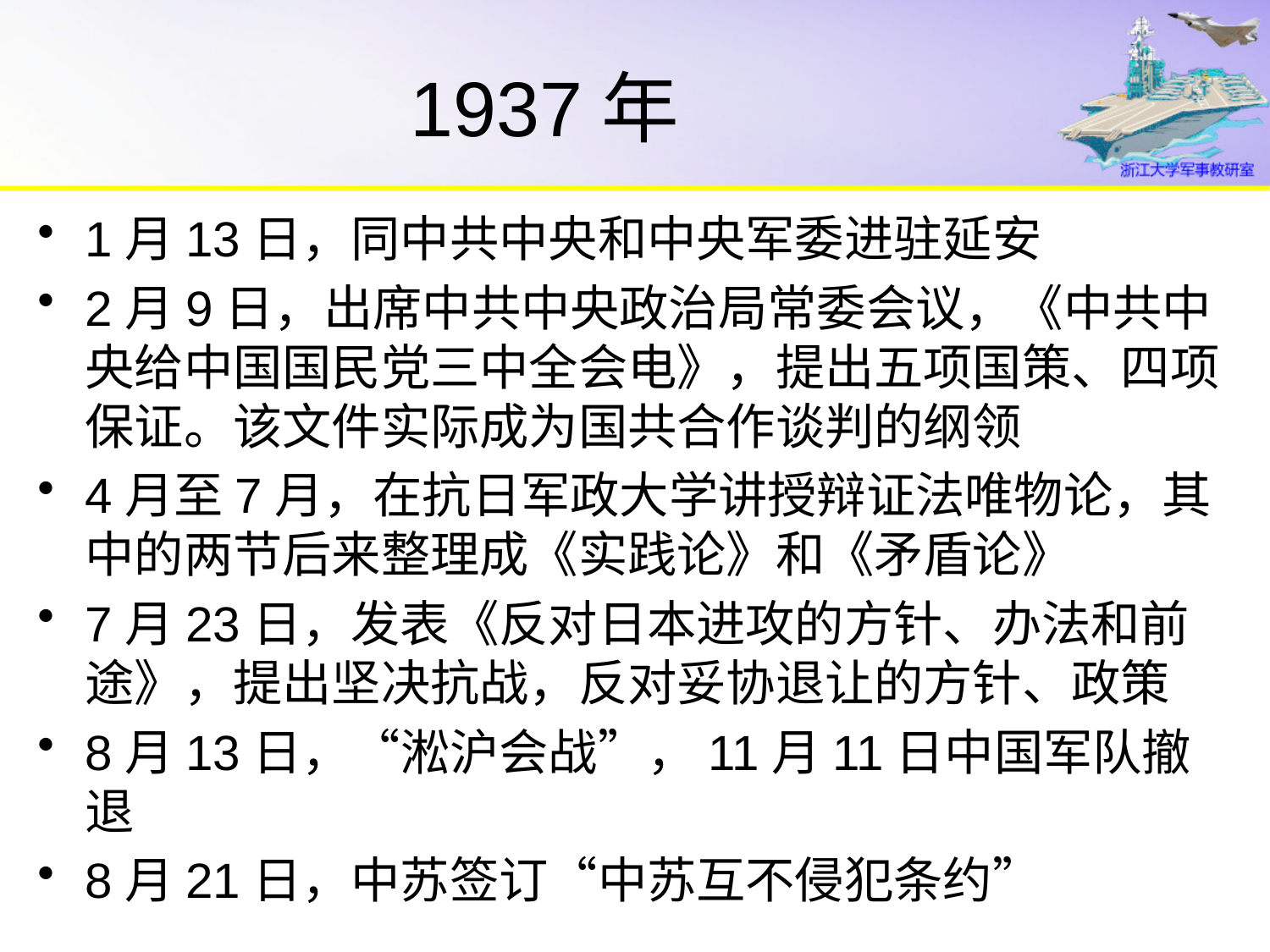

# 1937年
1月13日，同中共中央和中央军委进驻延安
2月9日，出席中共中央政治局常委会议，《中共中央给中国国民党三中全会电》，提出五项国策、四项保证。该文件实际成为国共合作谈判的纲领
4月至7月，在抗日军政大学讲授辩证法唯物论，其中的两节后来整理成《实践论》和《矛盾论》
7月23日，发表《反对日本进攻的方针、办法和前途》，提出坚决抗战，反对妥协退让的方针、政策
8月13日，“淞沪会战”，11月11日中国军队撤退
8月21日，中苏签订“中苏互不侵犯条约”